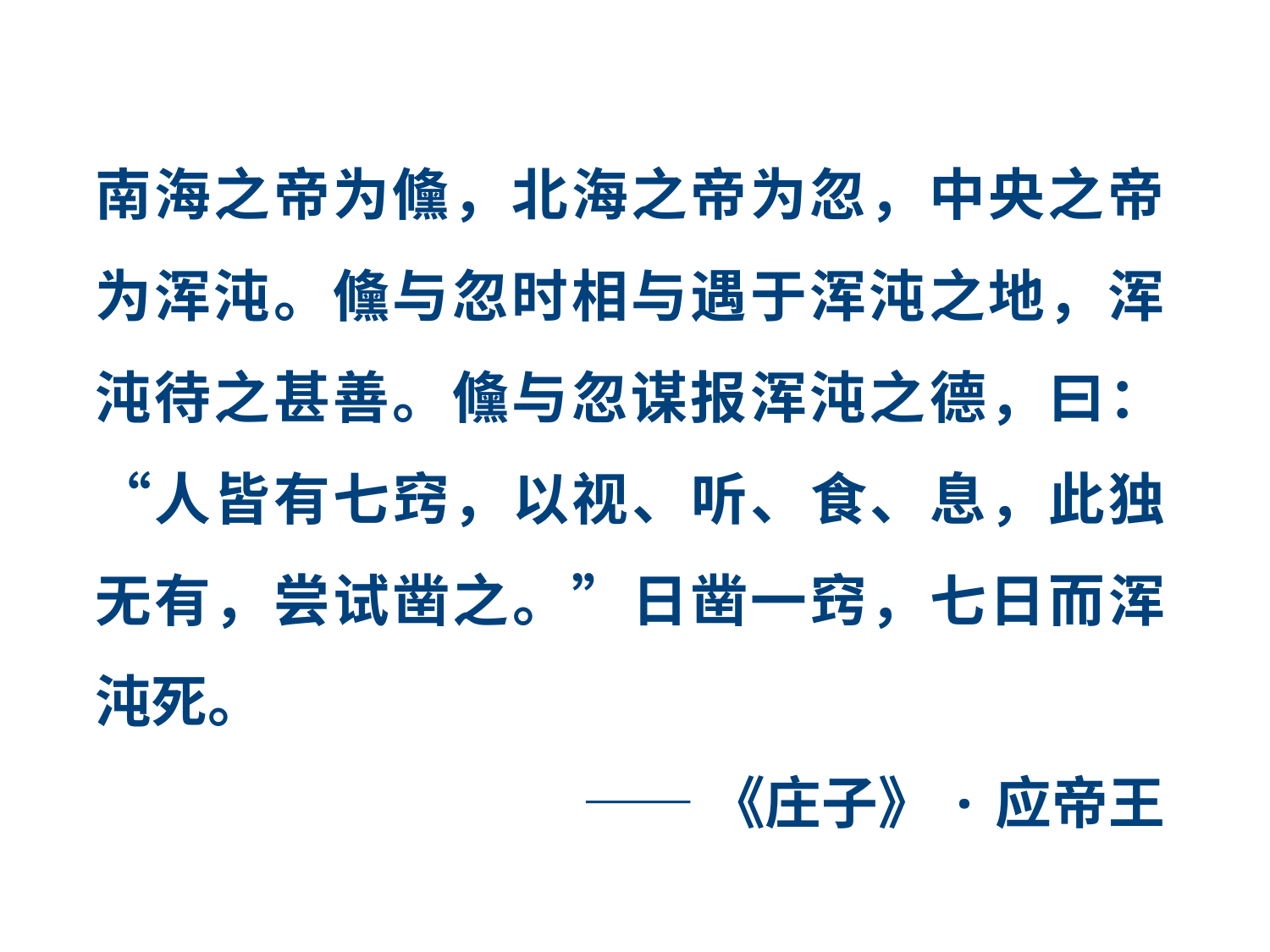

南海之帝为儵，北海之帝为忽，中央之帝为浑沌。儵与忽时相与遇于浑沌之地，浑沌待之甚善。儵与忽谋报浑沌之德，曰：“人皆有七窍，以视、听、食、息，此独无有，尝试凿之。”日凿一窍，七日而浑沌死。
——《庄子》·应帝王
点击添加文本
点击添加文本
点击添加文本
点击添加文本